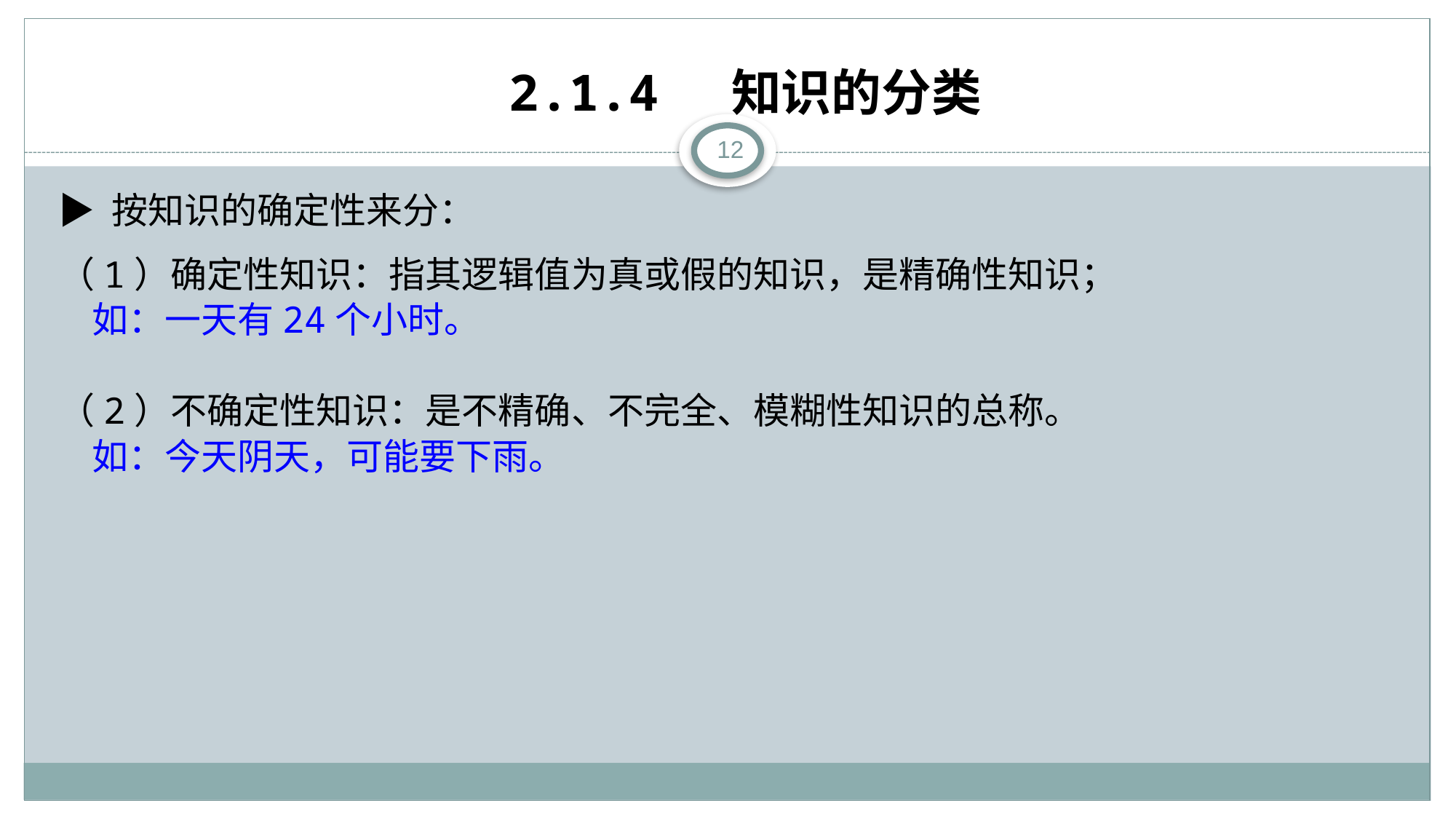

# 2.1.1  知识与知识表示的概念
2.1.4  知识的分类
12
▶ 按知识的确定性来分：
（1）确定性知识：指其逻辑值为真或假的知识，是精确性知识；
   如：一天有24个小时。

（2）不确定性知识：是不精确、不完全、模糊性知识的总称。
   如：今天阴天，可能要下雨。